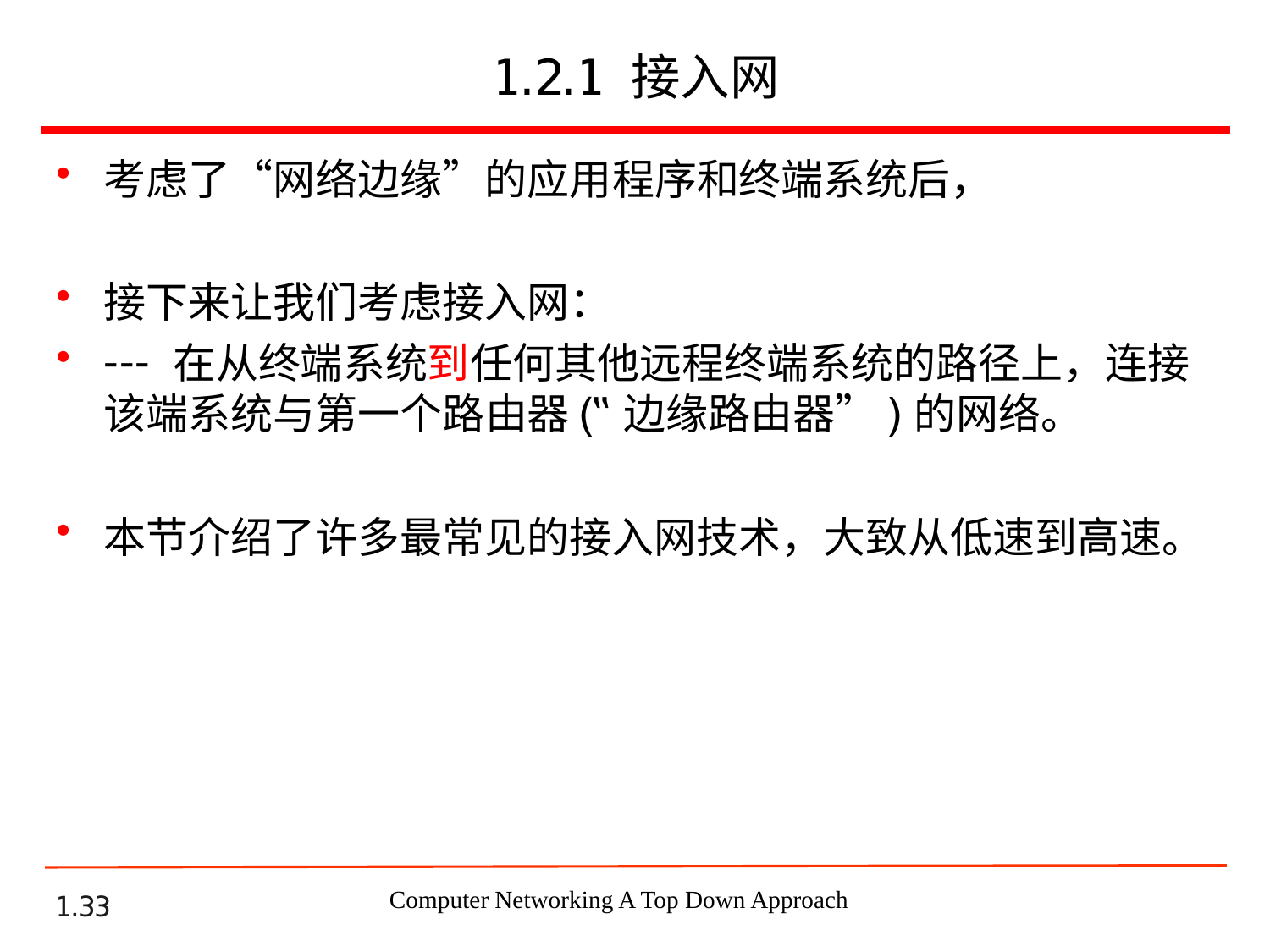

# 1.2.1 接入网
考虑了“网络边缘”的应用程序和终端系统后，

接下来让我们考虑接入网：
--- 在从终端系统到任何其他远程终端系统的路径上，连接该端系统与第一个路由器(“边缘路由器”)的网络。

本节介绍了许多最常见的接入网技术，大致从低速到高速。